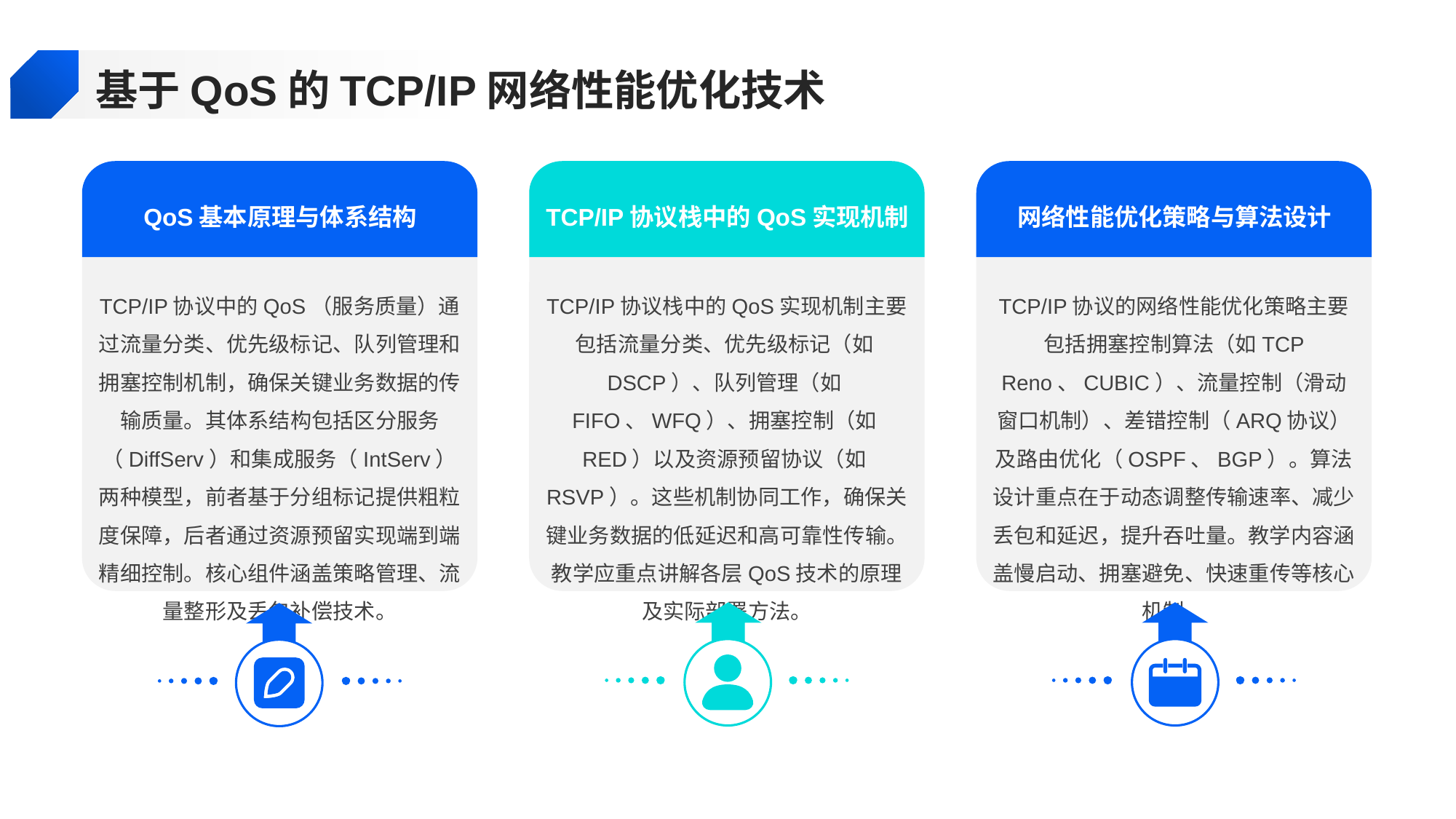

基于QoS的TCP/IP网络性能优化技术

QoS基本原理与体系结构
TCP/IP协议栈中的QoS实现机制
网络性能优化策略与算法设计
TCP/IP协议中的QoS（服务质量）通过流量分类、优先级标记、队列管理和拥塞控制机制，确保关键业务数据的传输质量。其体系结构包括区分服务（DiffServ）和集成服务（IntServ）两种模型，前者基于分组标记提供粗粒度保障，后者通过资源预留实现端到端精细控制。核心组件涵盖策略管理、流量整形及丢包补偿技术。
TCP/IP协议栈中的QoS实现机制主要包括流量分类、优先级标记（如DSCP）、队列管理（如FIFO、WFQ）、拥塞控制（如RED）以及资源预留协议（如RSVP）。这些机制协同工作，确保关键业务数据的低延迟和高可靠性传输。教学应重点讲解各层QoS技术的原理及实际部署方法。
TCP/IP协议的网络性能优化策略主要包括拥塞控制算法（如TCP Reno、CUBIC）、流量控制（滑动窗口机制）、差错控制（ARQ协议）及路由优化（OSPF、BGP）。算法设计重点在于动态调整传输速率、减少丢包和延迟，提升吞吐量。教学内容涵盖慢启动、拥塞避免、快速重传等核心机制。